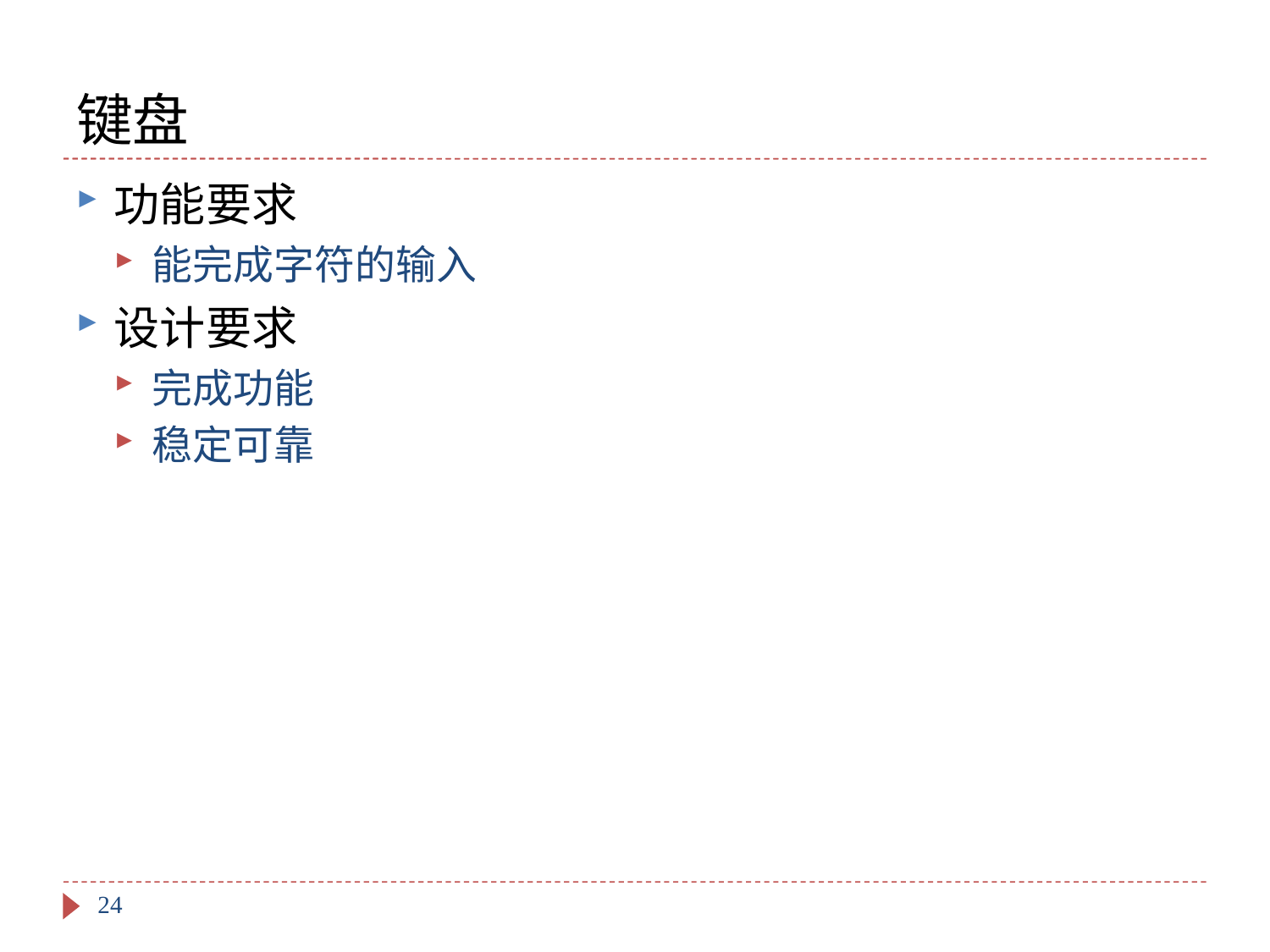

# 键盘
功能要求
能完成字符的输入
设计要求
完成功能
稳定可靠

24